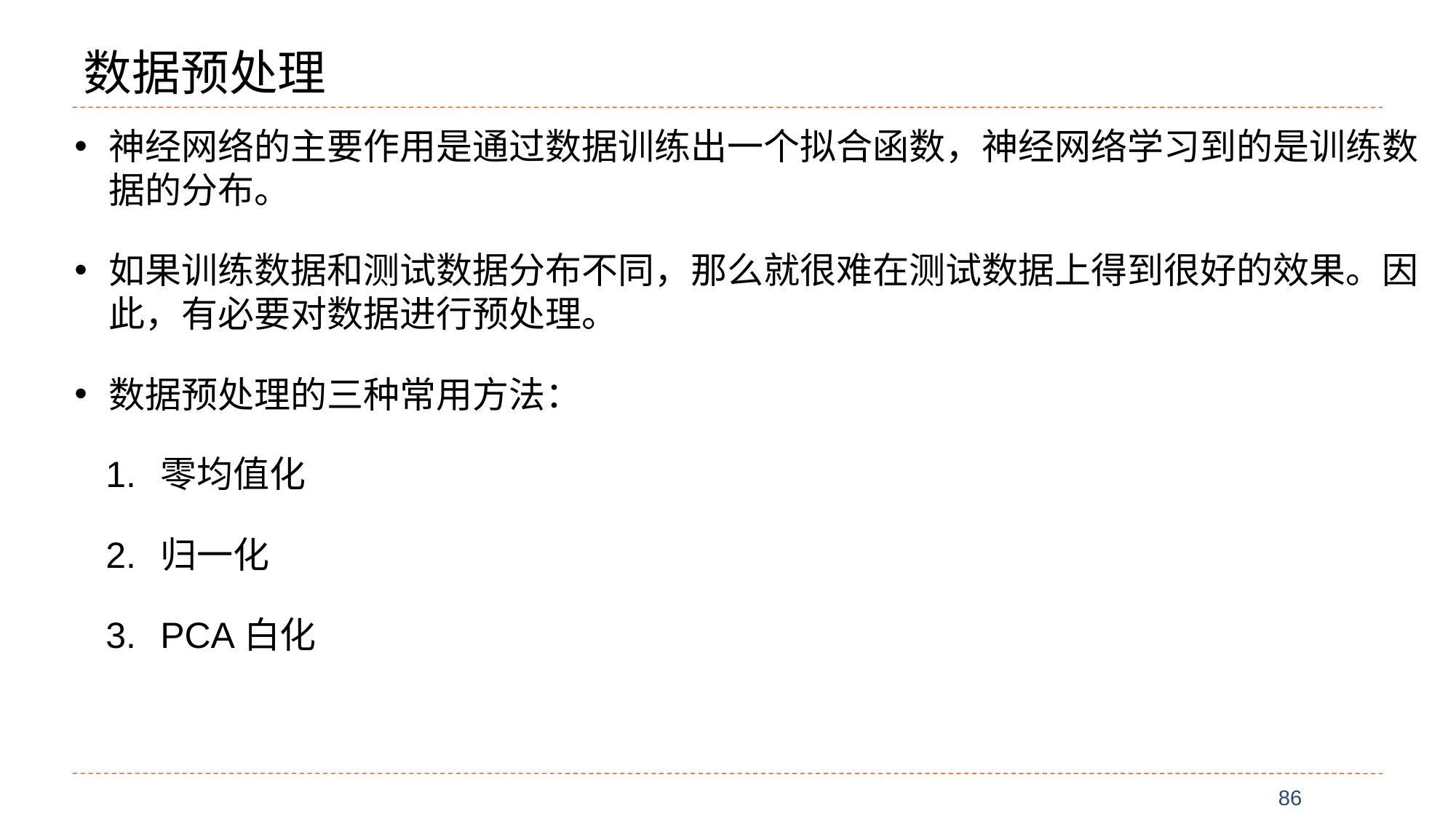

# 数据预处理
神经网络的主要作用是通过数据训练出一个拟合函数，神经网络学习到的是训练数据的分布。
如果训练数据和测试数据分布不同，那么就很难在测试数据上得到很好的效果。因此，有必要对数据进行预处理。
数据预处理的三种常用方法：
零均值化
归一化
PCA白化